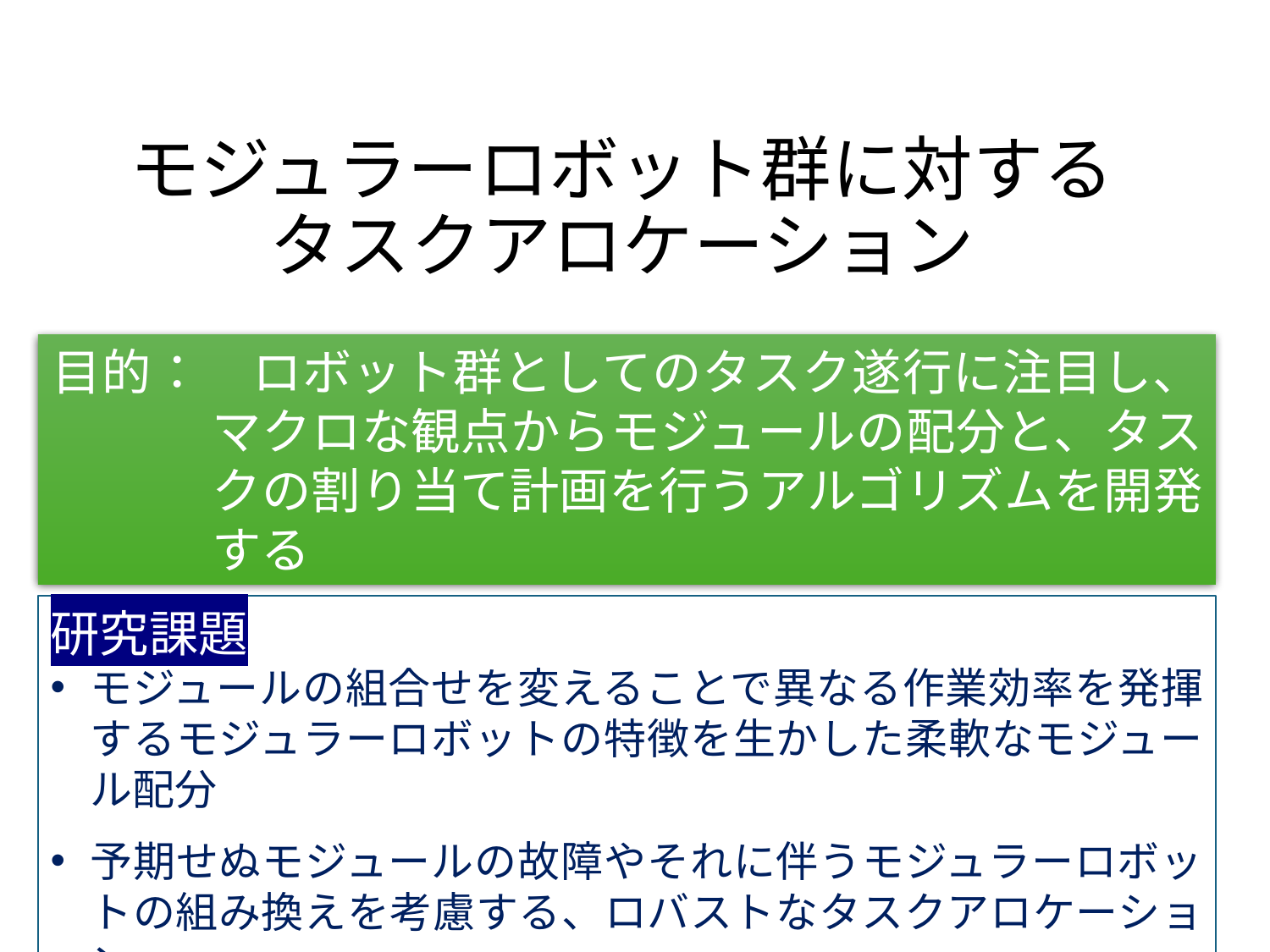

モジュラーロボット群に対する
タスクアロケーション
目的：　ロボット群としてのタスク遂行に注目し、マクロな観点からモジュールの配分と、タスクの割り当て計画を行うアルゴリズムを開発する
研究課題
モジュールの組合せを変えることで異なる作業効率を発揮するモジュラーロボットの特徴を生かした柔軟なモジュール配分
予期せぬモジュールの故障やそれに伴うモジュラーロボットの組み換えを考慮する、ロバストなタスクアロケーション